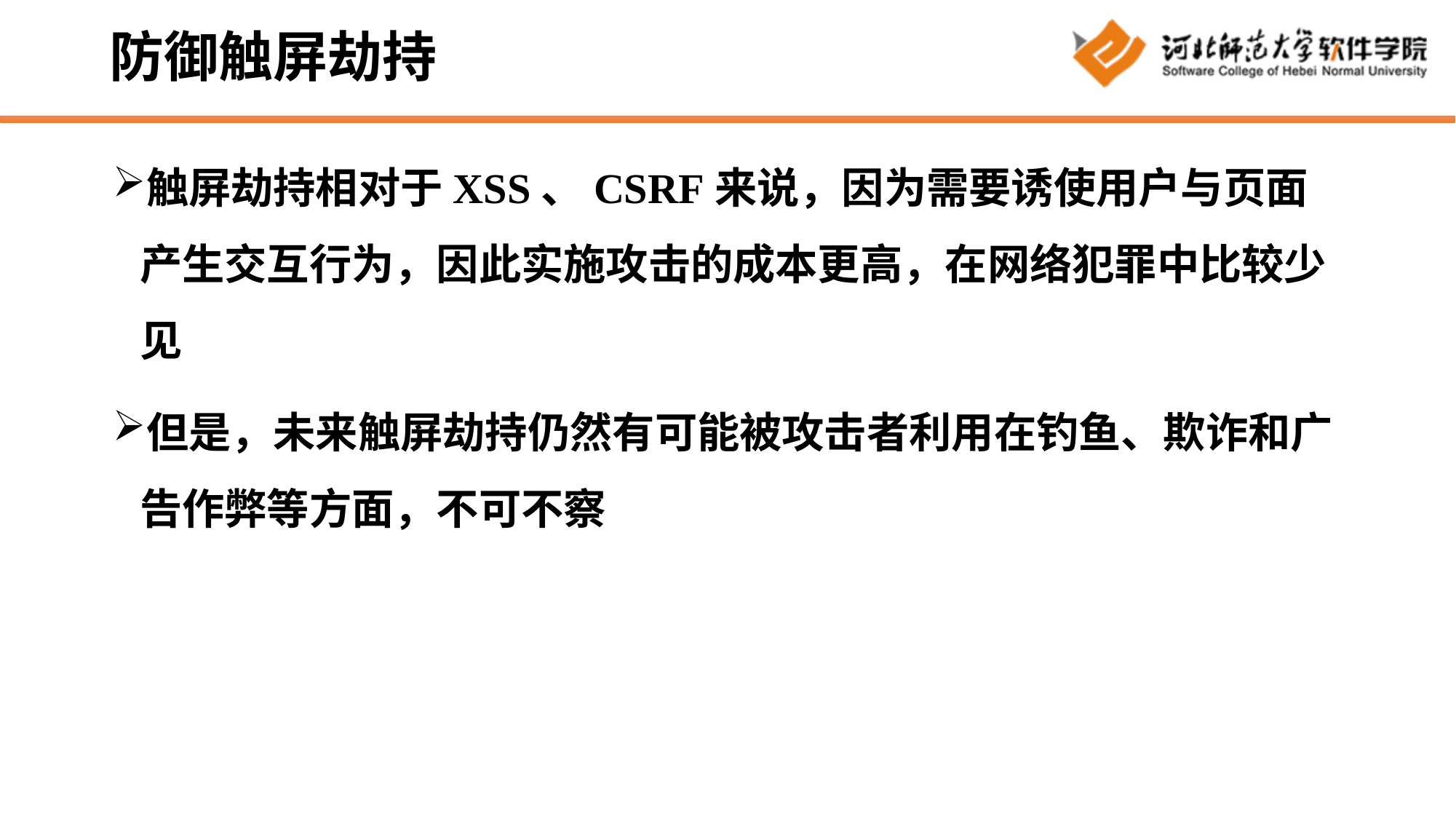

# 防御触屏劫持
触屏劫持相对于XSS、CSRF来说，因为需要诱使用户与页面产生交互行为，因此实施攻击的成本更高，在网络犯罪中比较少见
但是，未来触屏劫持仍然有可能被攻击者利用在钓鱼、欺诈和广告作弊等方面，不可不察